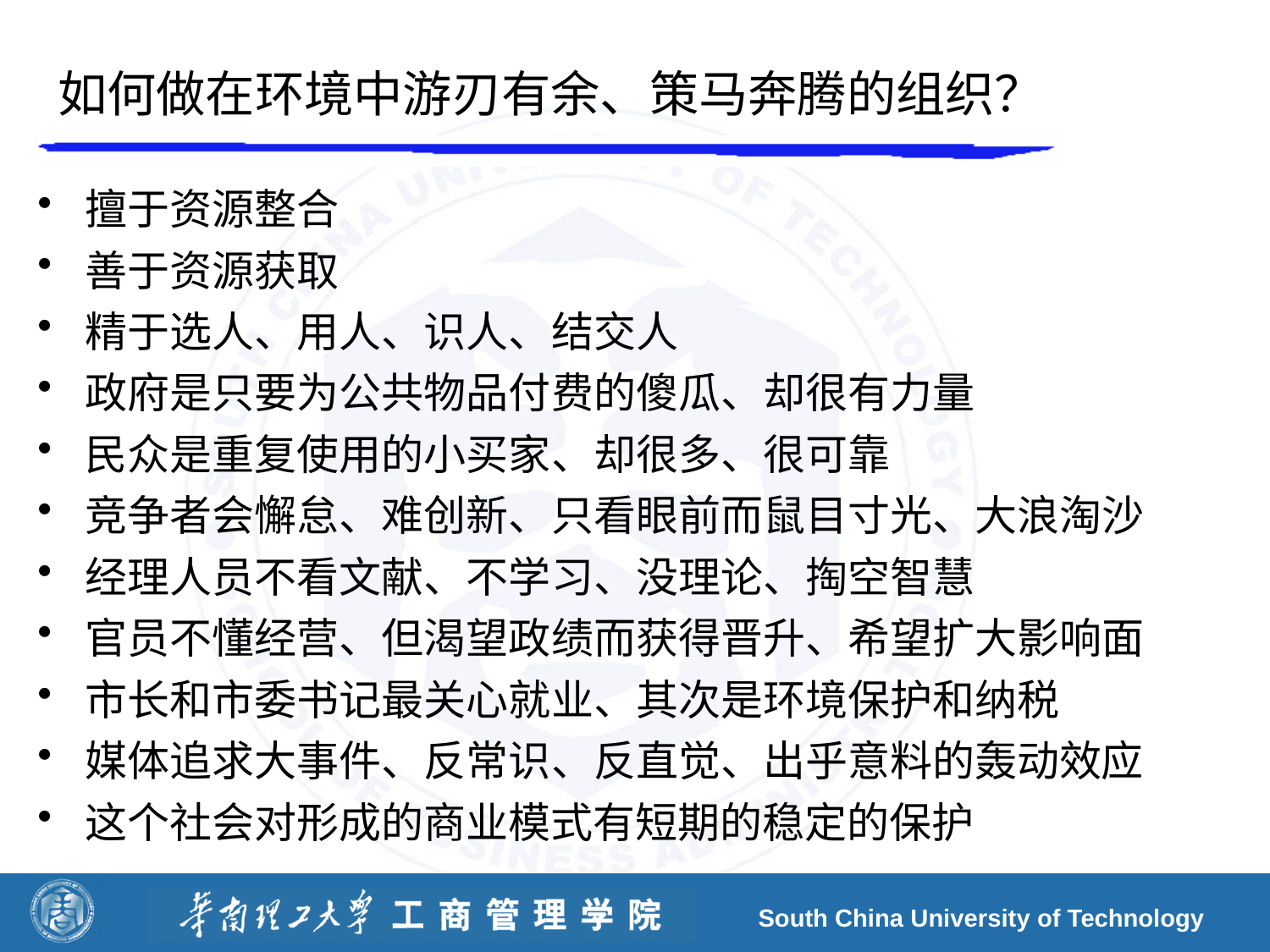

# 如何做在环境中游刃有余、策马奔腾的组织？
擅于资源整合
善于资源获取
精于选人、用人、识人、结交人
政府是只要为公共物品付费的傻瓜、却很有力量
民众是重复使用的小买家、却很多、很可靠
竞争者会懈怠、难创新、只看眼前而鼠目寸光、大浪淘沙
经理人员不看文献、不学习、没理论、掏空智慧
官员不懂经营、但渴望政绩而获得晋升、希望扩大影响面
市长和市委书记最关心就业、其次是环境保护和纳税
媒体追求大事件、反常识、反直觉、出乎意料的轰动效应
这个社会对形成的商业模式有短期的稳定的保护
South China University of Technology